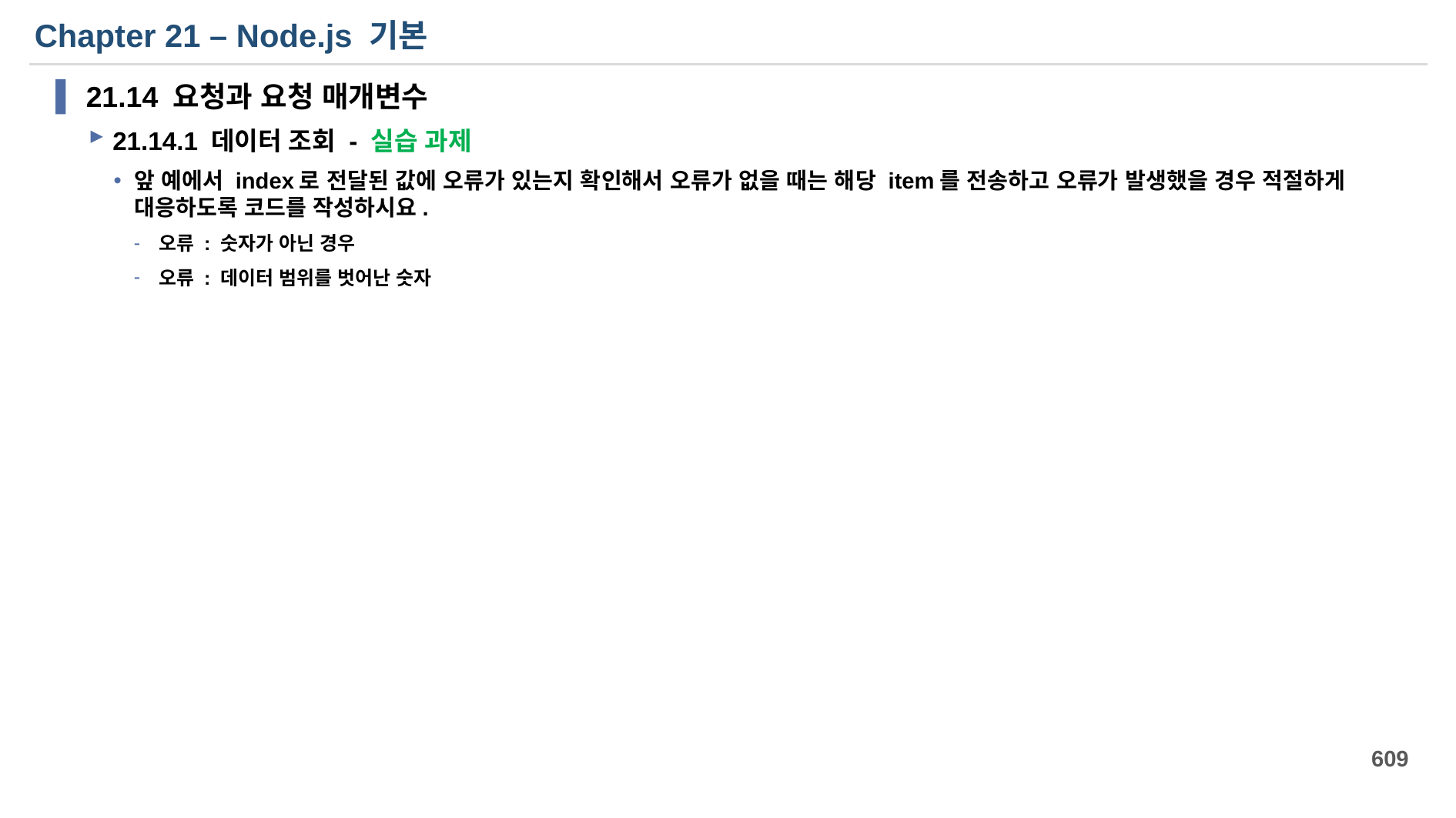

# Chapter 21 – Node.js 기본
21.14 요청과 요청 매개변수
21.14.1 데이터 조회 - 실습 과제
앞 예에서 index로 전달된 값에 오류가 있는지 확인해서 오류가 없을 때는 해당 item를 전송하고 오류가 발생했을 경우 적절하게 대응하도록 코드를 작성하시요.
오류 : 숫자가 아닌 경우
오류 : 데이터 범위를 벗어난 숫자

609